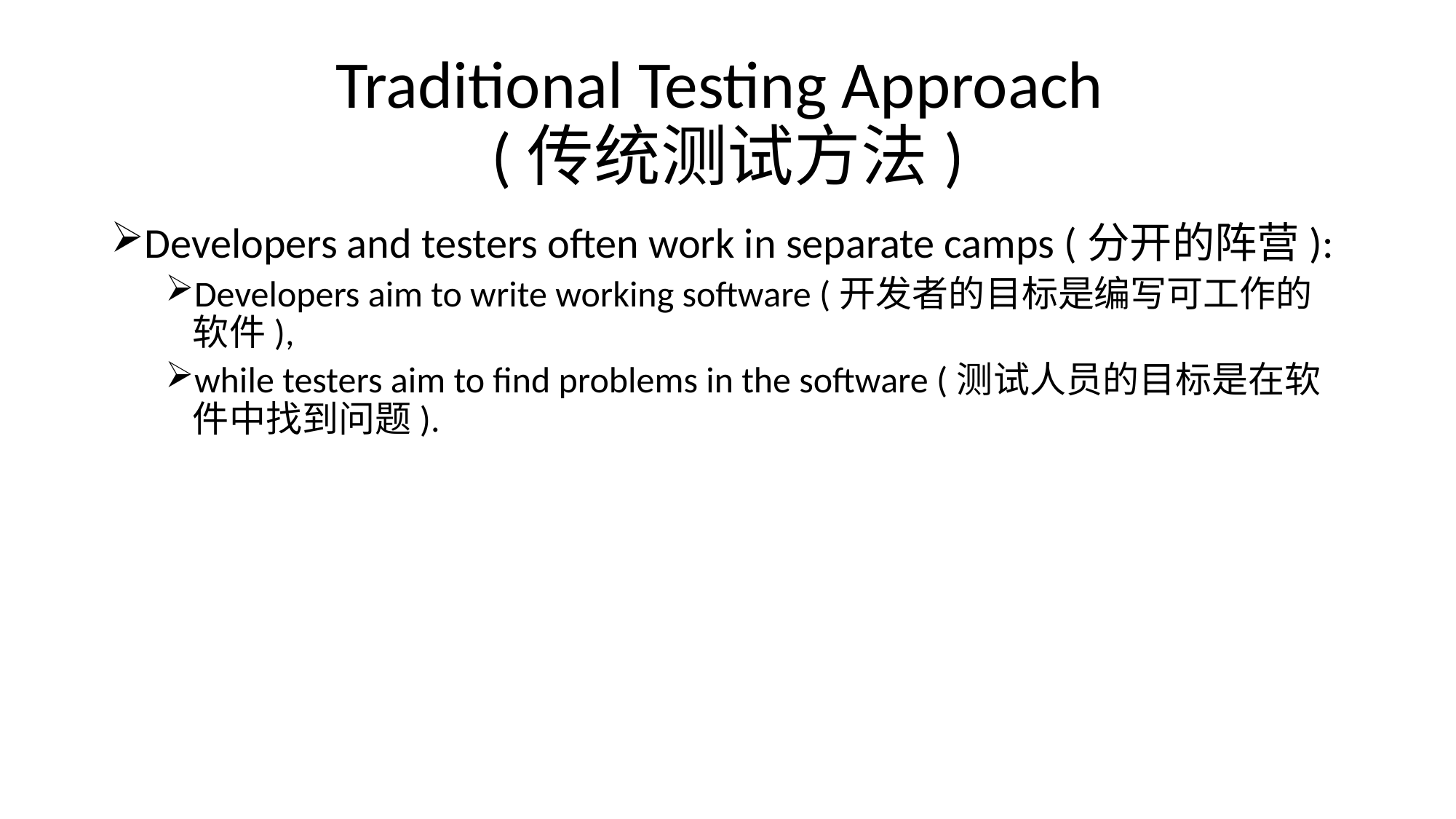

# Traditional Testing Approach (传统测试方法)
Developers and testers often work in separate camps (分开的阵营):
Developers aim to write working software (开发者的目标是编写可工作的软件),
while testers aim to find problems in the software (测试人员的目标是在软件中找到问题).